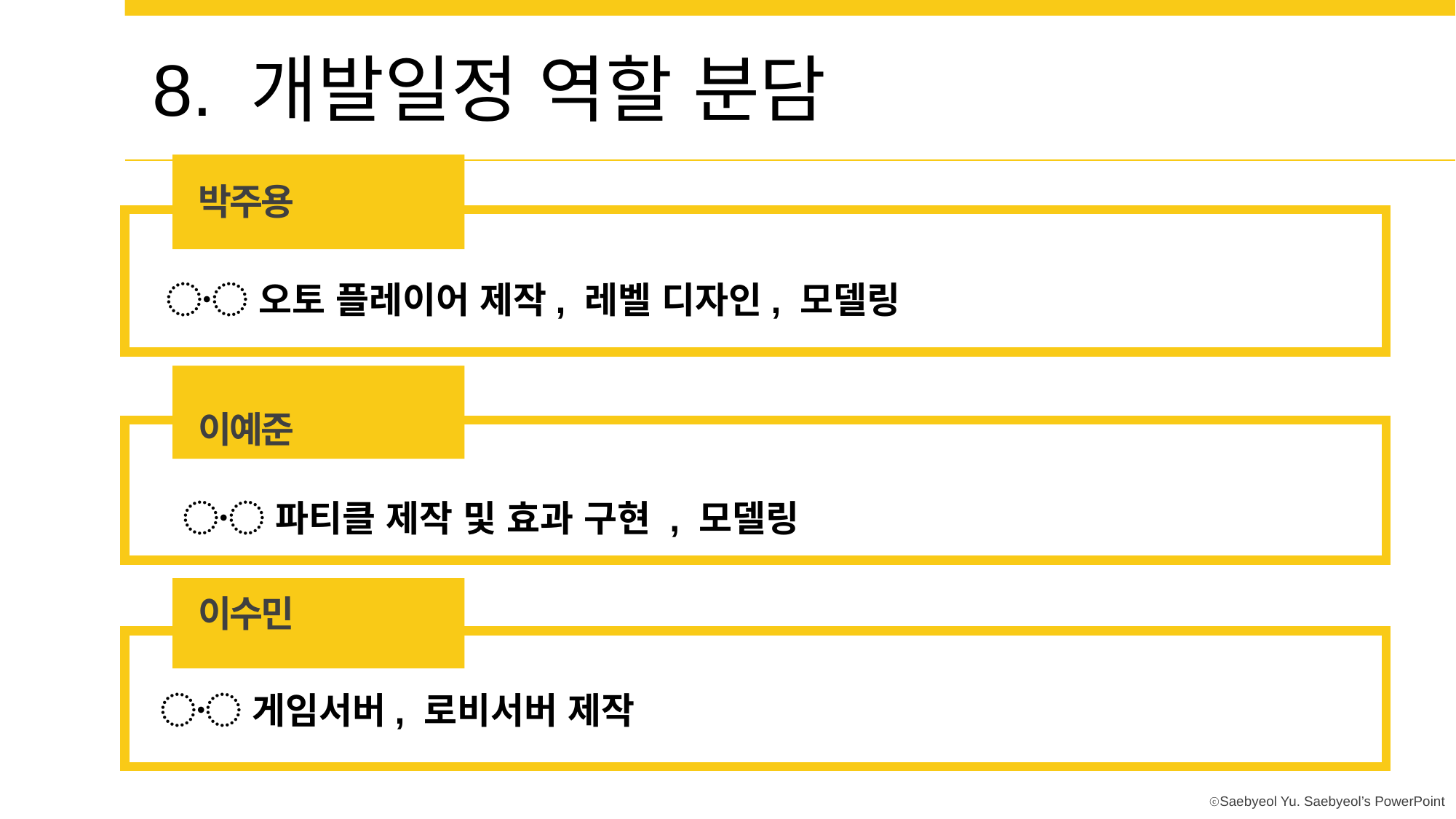

8. 개발일정 역할 분담

박주용
〮 오토 플레이어 제작, 레벨 디자인, 모델링

이예준
〮 파티클 제작 및 효과 구현 , 모델링

이수민
〮 게임서버, 로비서버 제작